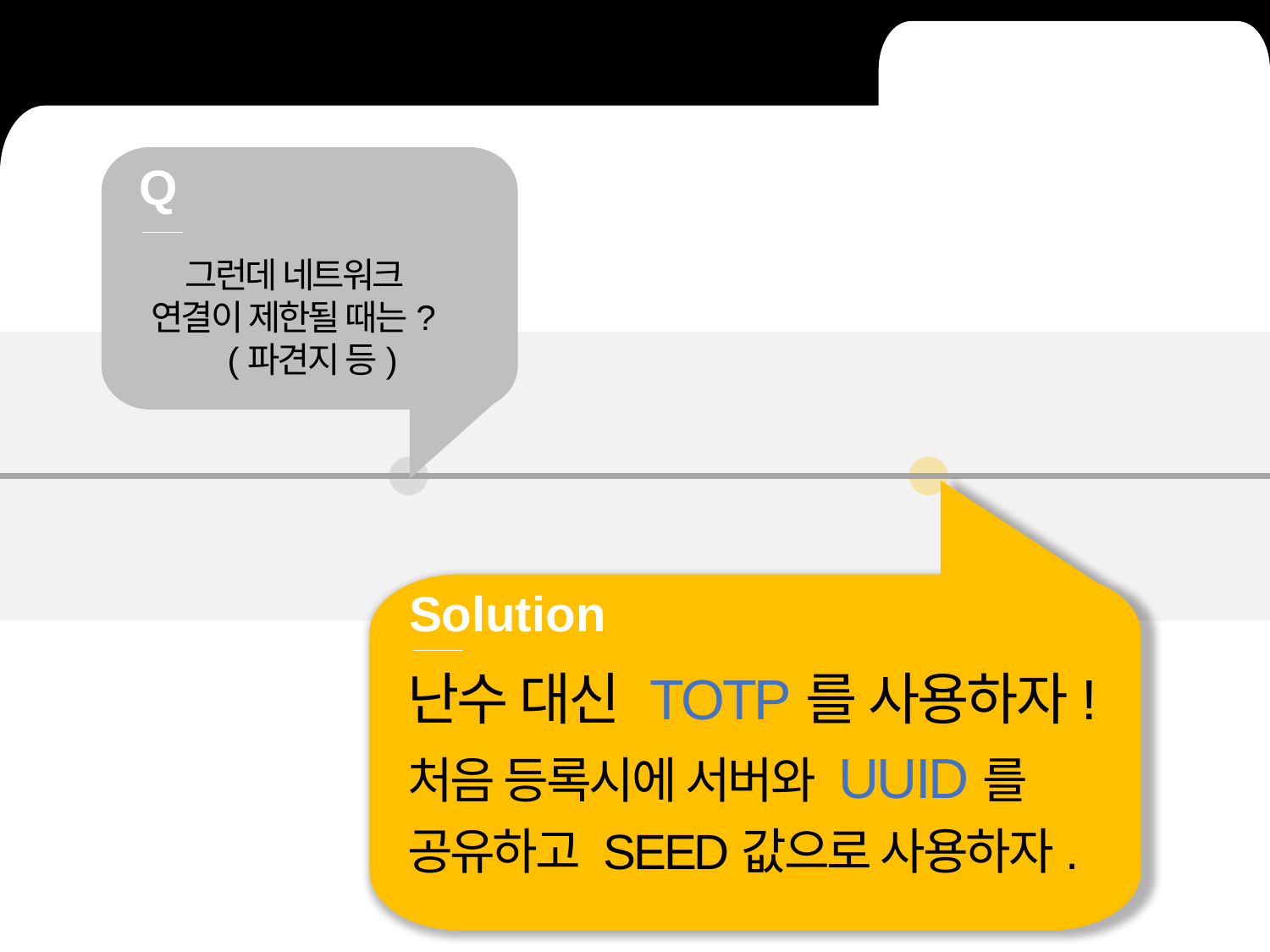

Q
그런데 네트워크 연결이 제한될 때는?
     (파견지 등)

Solution
난수 대신 TOTP를 사용하자!
처음 등록시에 서버와 UUID를
공유하고 SEED값으로 사용하자.